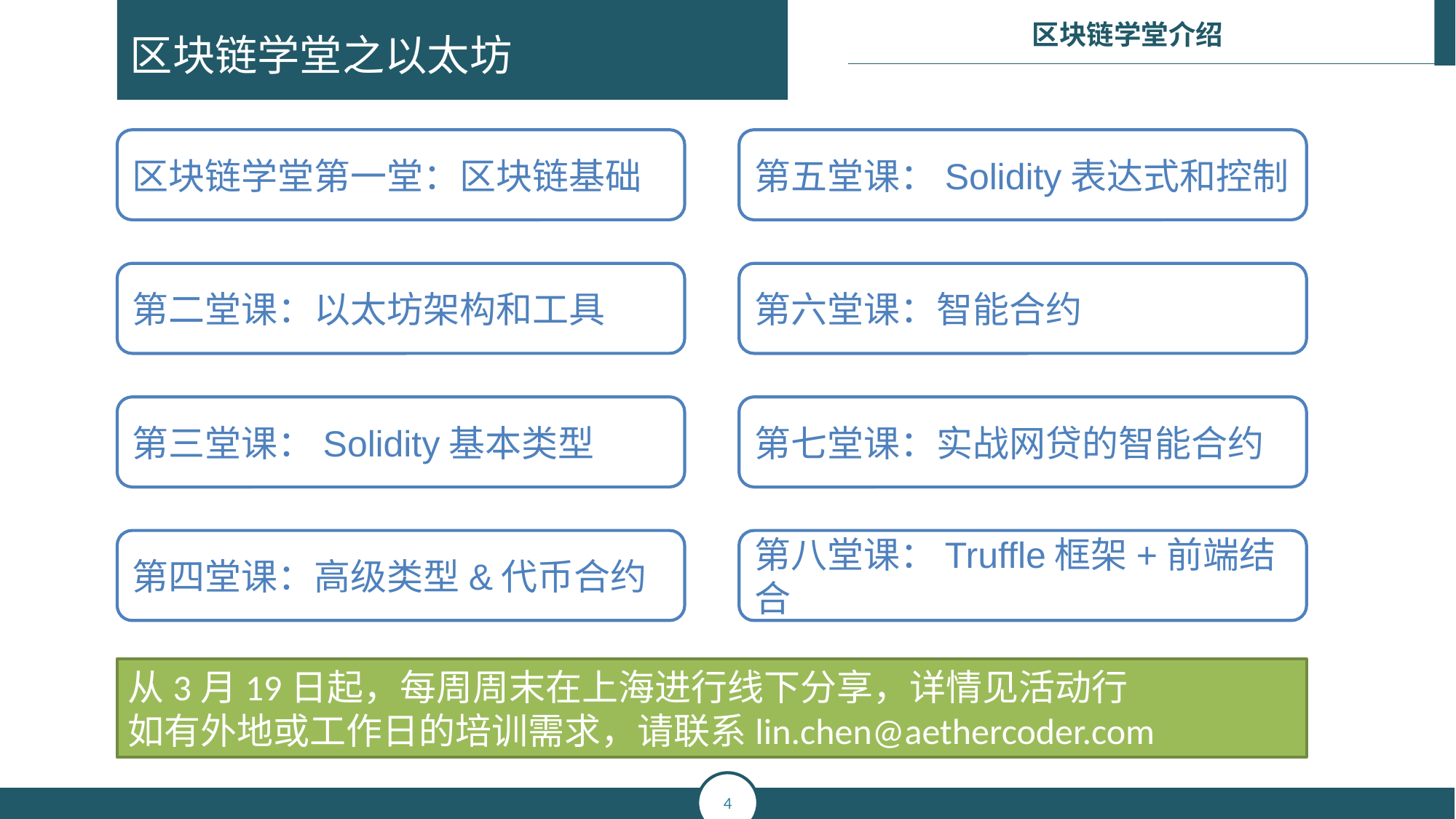

区块链学堂之以太坊
区块链学堂第一堂：区块链基础
第二堂课：以太坊架构和工具
第三堂课：Solidity基本类型
第四堂课：高级类型&代币合约
第五堂课：Solidity表达式和控制
第六堂课：智能合约
第七堂课：实战网贷的智能合约
第八堂课：Truffle框架+前端结合
从3月19日起，每周周末在上海进行线下分享，详情见活动行
如有外地或工作日的培训需求，请联系lin.chen@aethercoder.com